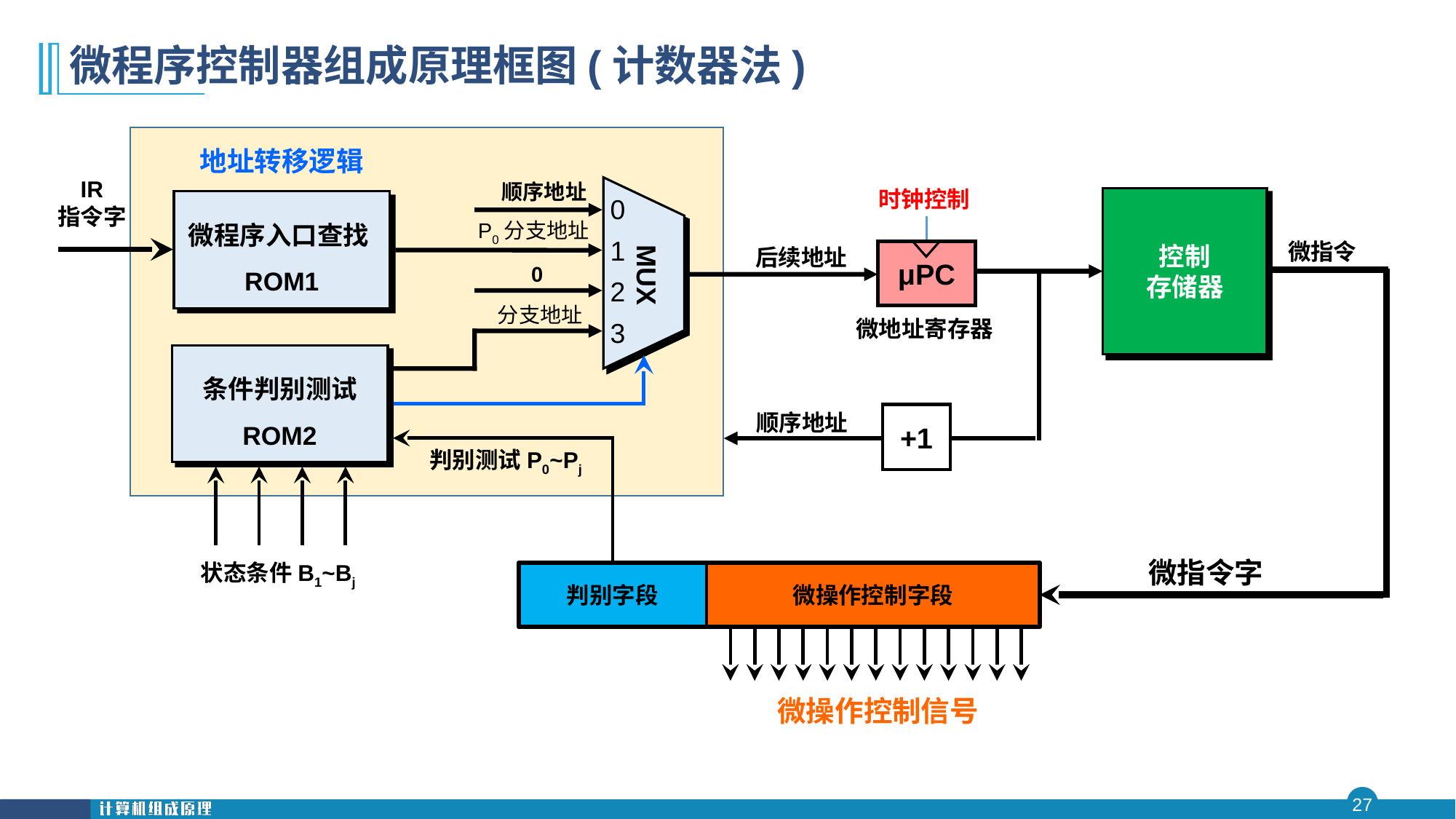

# 微程序控制器组成原理框图(计数器法)

地址转移逻辑
IR
指令字
顺序地址
时钟控制
μPC
微地址寄存器
0
控制
存储器
微程序入口查找ROM1

P0分支地址
1
微指令

后续地址

MUX
0
2

分支地址
3

条件判别测试
ROM2

顺序地址
+1
判别测试P0~Pj
微指令字
状态条件B1~Bj

判别字段
微操作控制字段
微操作控制信号